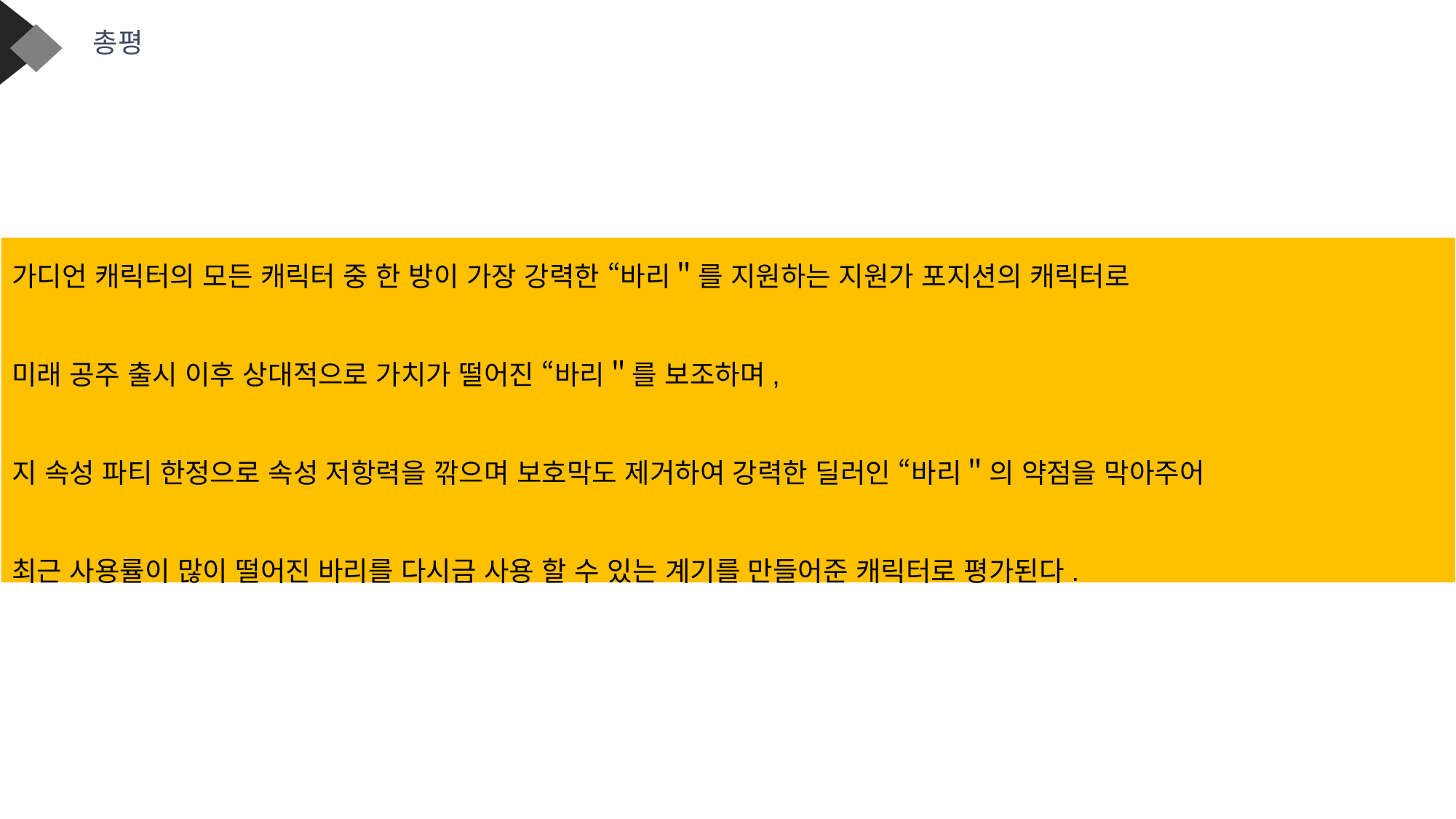

총평
가디언 캐릭터의 모든 캐릭터 중 한 방이 가장 강력한 “바리＂를 지원하는 지원가 포지션의 캐릭터로

미래 공주 출시 이후 상대적으로 가치가 떨어진 “바리＂를 보조하며,

지 속성 파티 한정으로 속성 저항력을 깎으며 보호막도 제거하여 강력한 딜러인 “바리＂의 약점을 막아주어

최근 사용률이 많이 떨어진 바리를 다시금 사용 할 수 있는 계기를 만들어준 캐릭터로 평가된다.